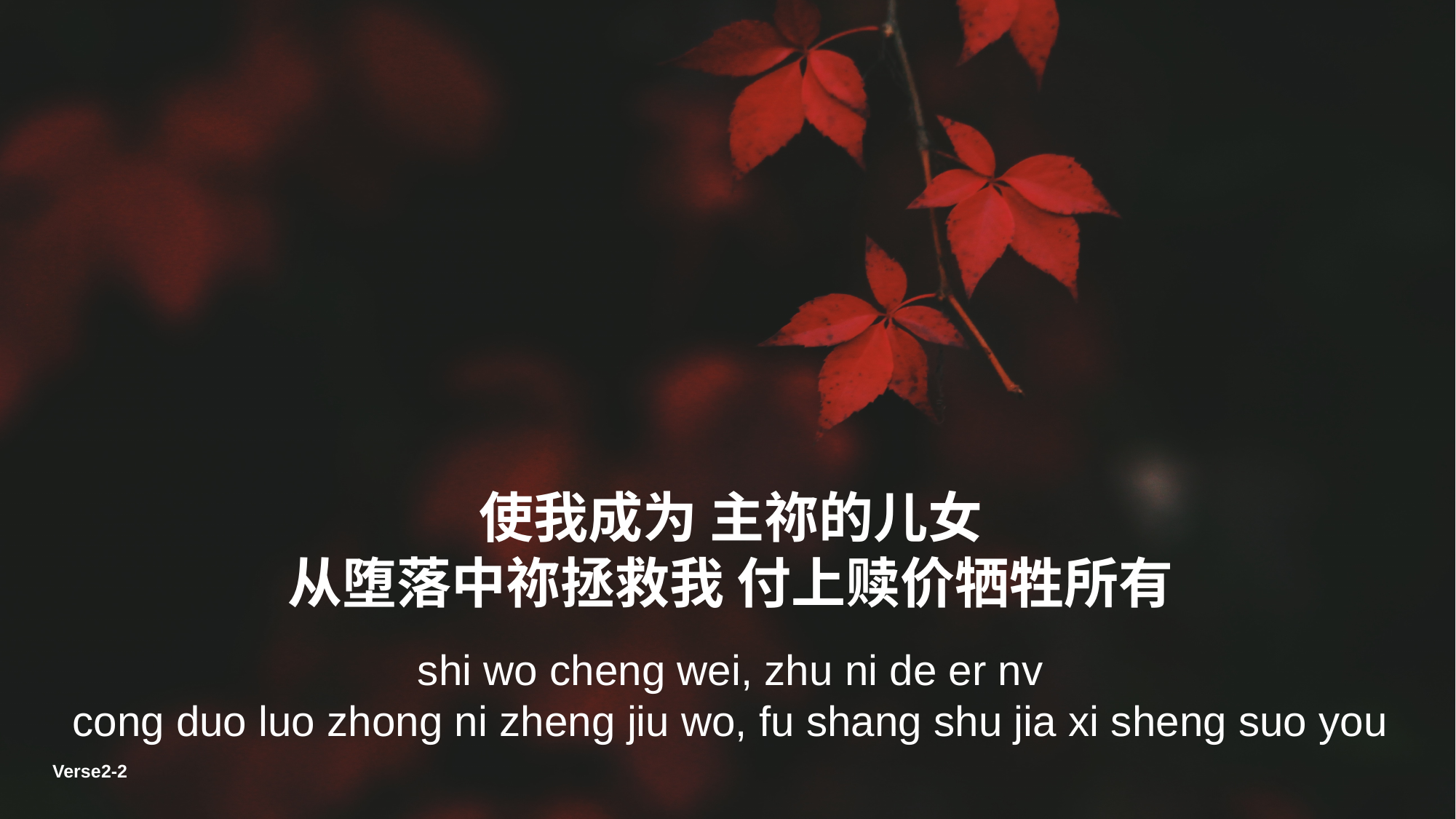

使我成为 主祢的儿女
从堕落中祢拯救我 付上赎价牺牲所有

shi wo cheng wei, zhu ni de er nv
cong duo luo zhong ni zheng jiu wo, fu shang shu jia xi sheng suo you
Verse2-2